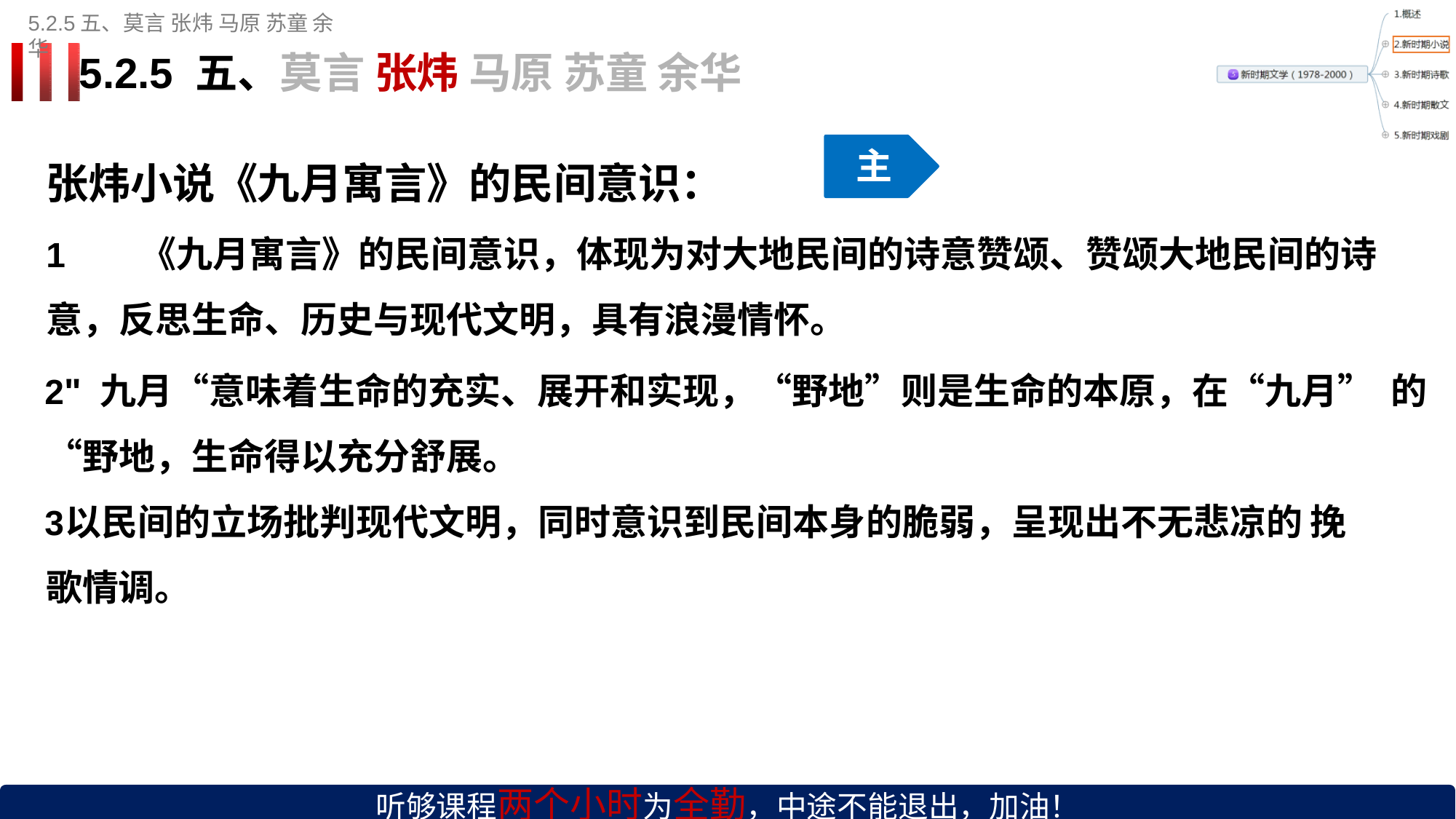

5.2.5五、莫言张炜 马原 苏童 余华

# 5.2.5 五、莫言 张炜 马原 苏童 余华

主
张炜小说《九月寓言》的民间意识：
《九月寓言》的民间意识，体现为对大地民间的诗意赞颂、赞颂大地民间的诗
意，反思生命、历史与现代文明，具有浪漫情怀。
" 九月“意味着生命的充实、展开和实现，“野地”则是生命的本原，在“九月”  的“野地，生命得以充分舒展。
以民间的立场批判现代文明，同时意识到民间本身的脆弱，呈现出不无悲凉的 挽歌情调。

听够课程两个小时为全勤，中途不能退出，加油！